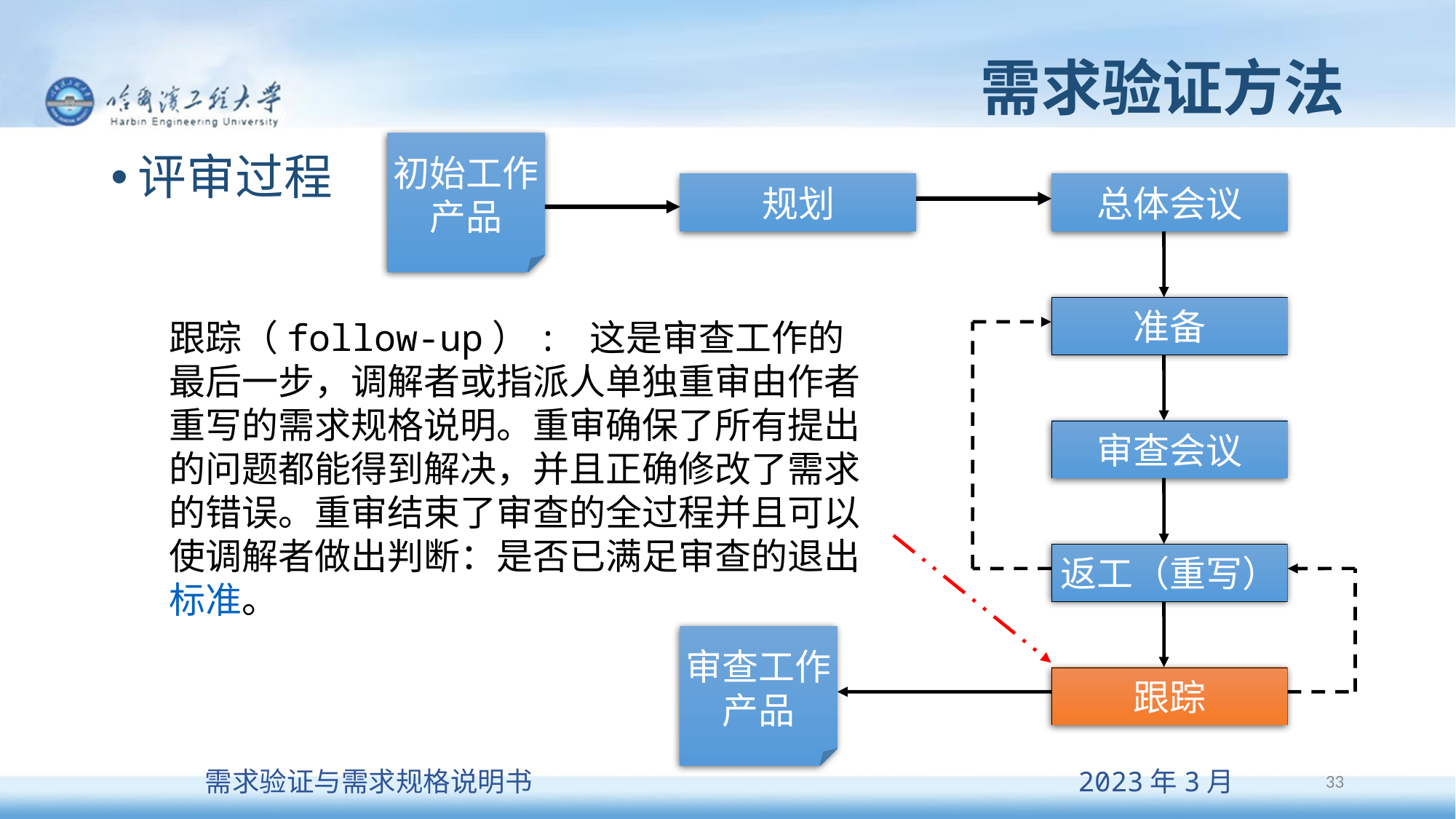

# 需求验证方法
初始工作
产品
规划
总体会议

准备

审查会议

返工（重写）

审查工作
产品
跟踪

评审过程
跟踪（follow-up）: 这是审查工作的最后一步，调解者或指派人单独重审由作者重写的需求规格说明。重审确保了所有提出的问题都能得到解决，并且正确修改了需求的错误。重审结束了审查的全过程并且可以使调解者做出判断：是否已满足审查的退出标准。

33